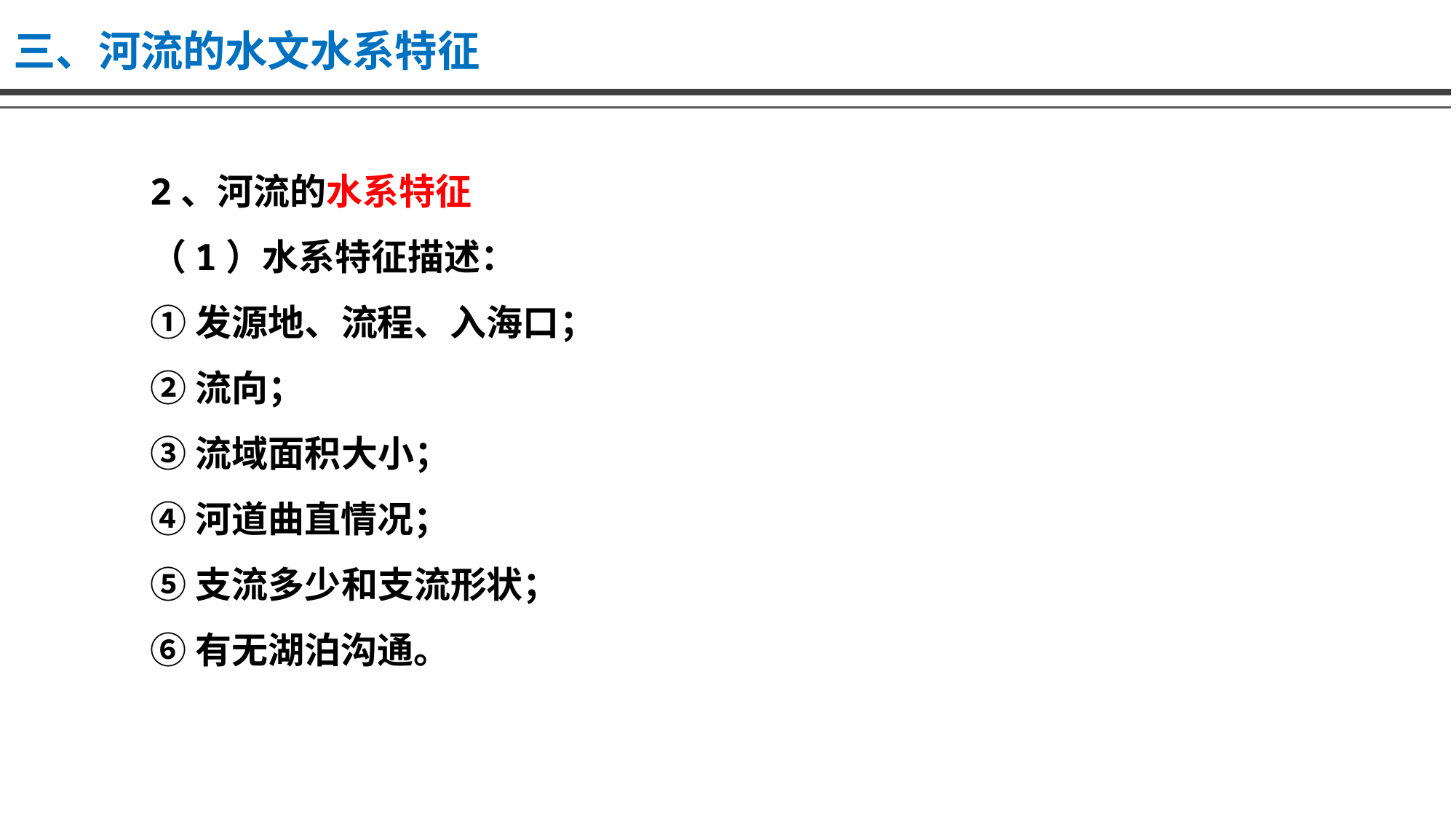

三、河流的水文水系特征
2、河流的水系特征
（1）水系特征描述：
①发源地、流程、入海口；
②流向；
③流域面积大小；
④河道曲直情况；
⑤支流多少和支流形状；
⑥有无湖泊沟通。